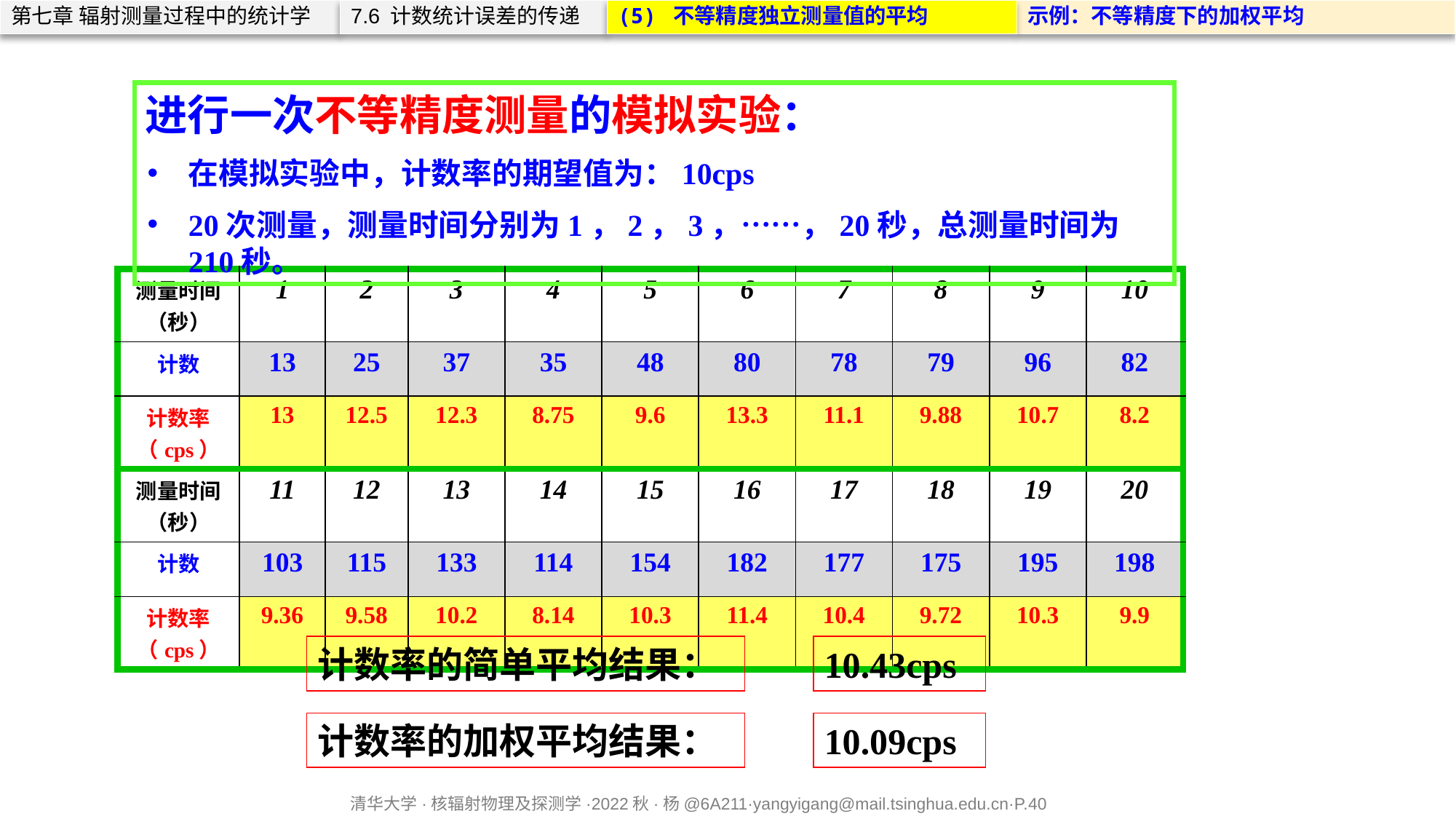

第七章 辐射测量过程中的统计学
7.6 计数统计误差的传递

(5) 不等精度独立测量值的平均
示例：不等精度下的加权平均

进行一次不等精度测量的模拟实验：
在模拟实验中，计数率的期望值为：10cps
20次测量，测量时间分别为1，2，3，……，20秒，总测量时间为210秒。
| 测量时间（秒） | 1 | 2 | 3 | 4 | 5 | 6 | 7 | 8 | 9 | 10 |
| --- | --- | --- | --- | --- | --- | --- | --- | --- | --- | --- |
| 计数 | 13 | 25 | 37 | 35 | 48 | 80 | 78 | 79 | 96 | 82 |
| 计数率（cps） | 13 | 12.5 | 12.3 | 8.75 | 9.6 | 13.3 | 11.1 | 9.88 | 10.7 | 8.2 |
| 测量时间（秒） | 11 | 12 | 13 | 14 | 15 | 16 | 17 | 18 | 19 | 20 |
| 计数 | 103 | 115 | 133 | 114 | 154 | 182 | 177 | 175 | 195 | 198 |
| 计数率（cps） | 9.36 | 9.58 | 10.2 | 8.14 | 10.3 | 11.4 | 10.4 | 9.72 | 10.3 | 9.9 |
计数率的简单平均结果：
10.43cps
计数率的加权平均结果：
10.09cps